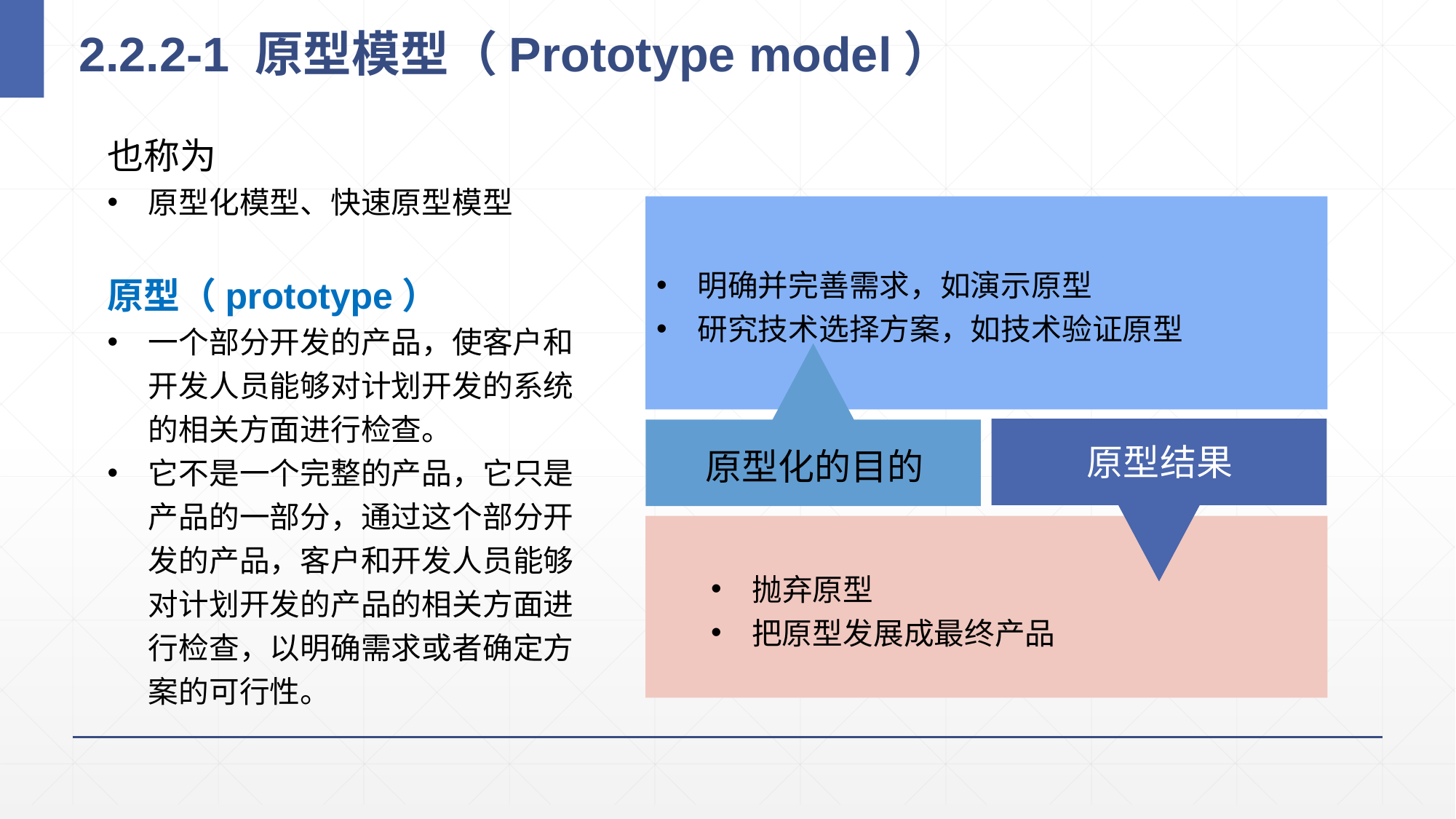

# 2.2.2-1 原型模型（Prototype model）
也称为
原型化模型、快速原型模型

原型（prototype）
一个部分开发的产品，使客户和开发人员能够对计划开发的系统的相关方面进行检查。
它不是一个完整的产品，它只是产品的一部分，通过这个部分开发的产品，客户和开发人员能够对计划开发的产品的相关方面进行检查，以明确需求或者确定方案的可行性。
明确并完善需求，如演示原型
研究技术选择方案，如技术验证原型

原型化的目的

原型结果
抛弃原型
把原型发展成最终产品